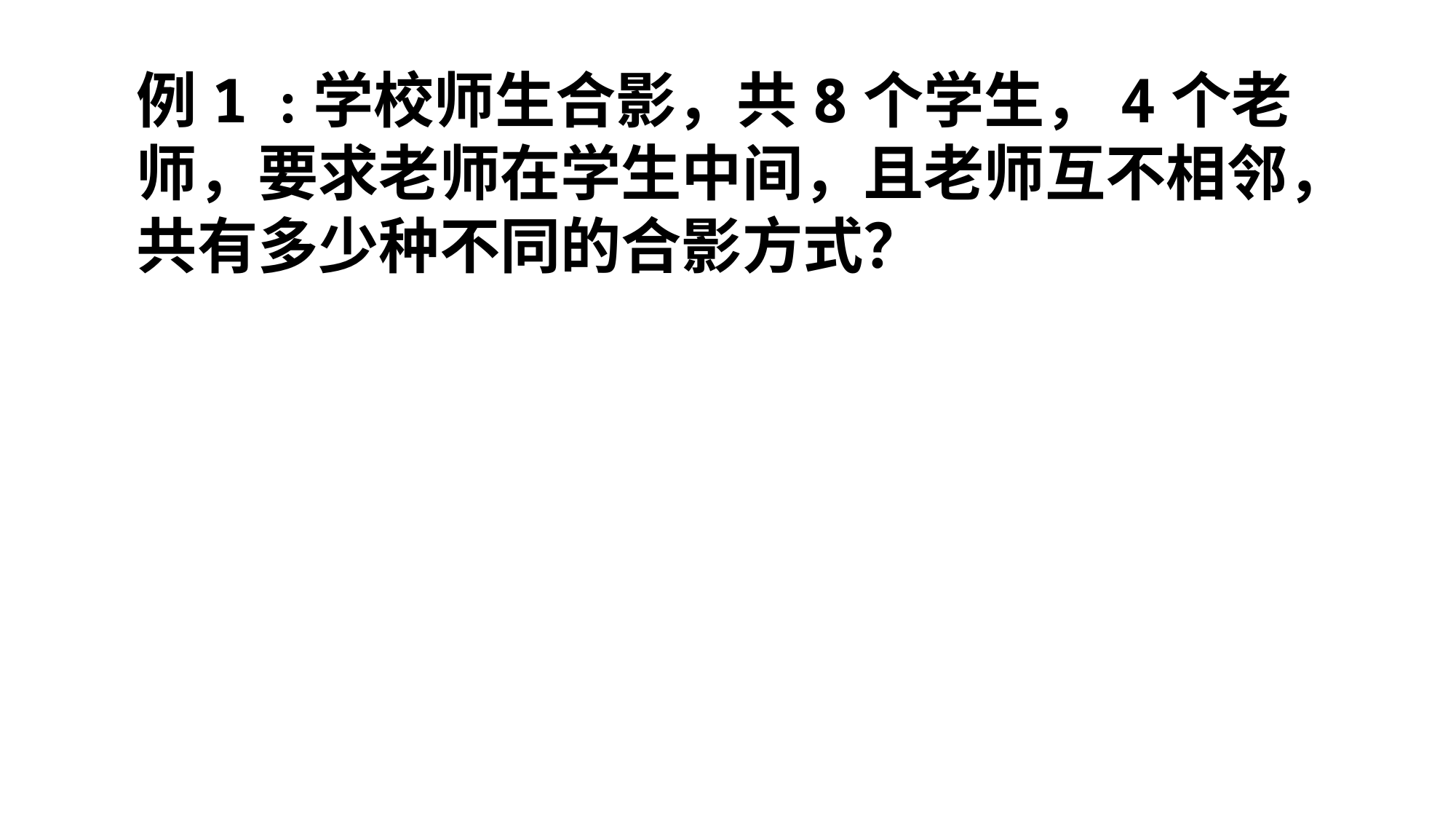

例1  :学校师生合影，共8个学生，4个老师，要求老师在学生中间，且老师互不相邻，共有多少种不同的合影方式？